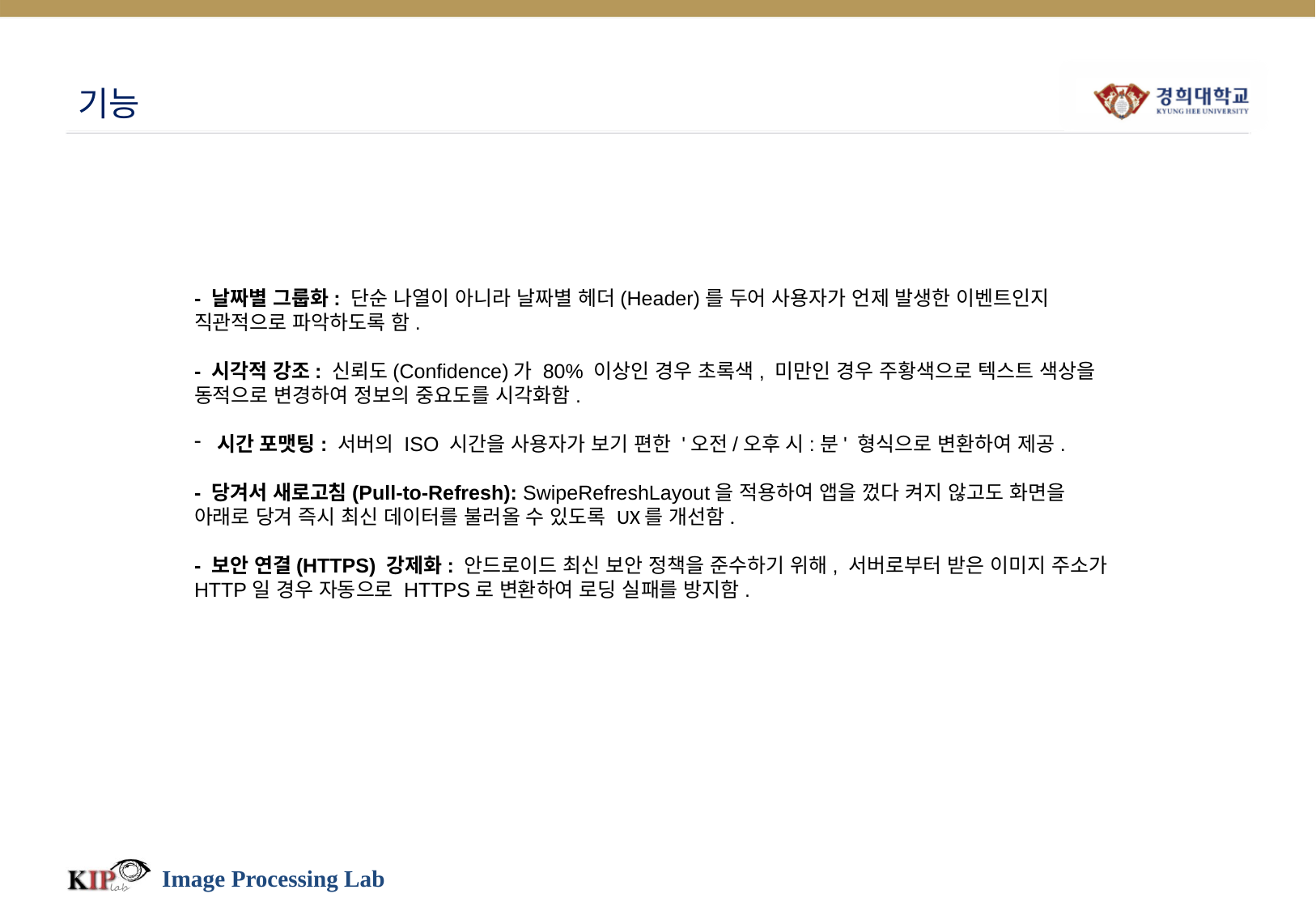

# 기능
- 날짜별 그룹화: 단순 나열이 아니라 날짜별 헤더(Header)를 두어 사용자가 언제 발생한 이벤트인지 직관적으로 파악하도록 함.

- 시각적 강조: 신뢰도(Confidence)가 80% 이상인 경우 초록색, 미만인 경우 주황색으로 텍스트 색상을 동적으로 변경하여 정보의 중요도를 시각화함.

시간 포맷팅: 서버의 ISO 시간을 사용자가 보기 편한 '오전/오후 시:분' 형식으로 변환하여 제공.

- 당겨서 새로고침(Pull-to-Refresh): SwipeRefreshLayout을 적용하여 앱을 껐다 켜지 않고도 화면을 아래로 당겨 즉시 최신 데이터를 불러올 수 있도록 UX를 개선함.

- 보안 연결(HTTPS) 강제화: 안드로이드 최신 보안 정책을 준수하기 위해, 서버로부터 받은 이미지 주소가 HTTP일 경우 자동으로 HTTPS로 변환하여 로딩 실패를 방지함.

Image Processing Lab